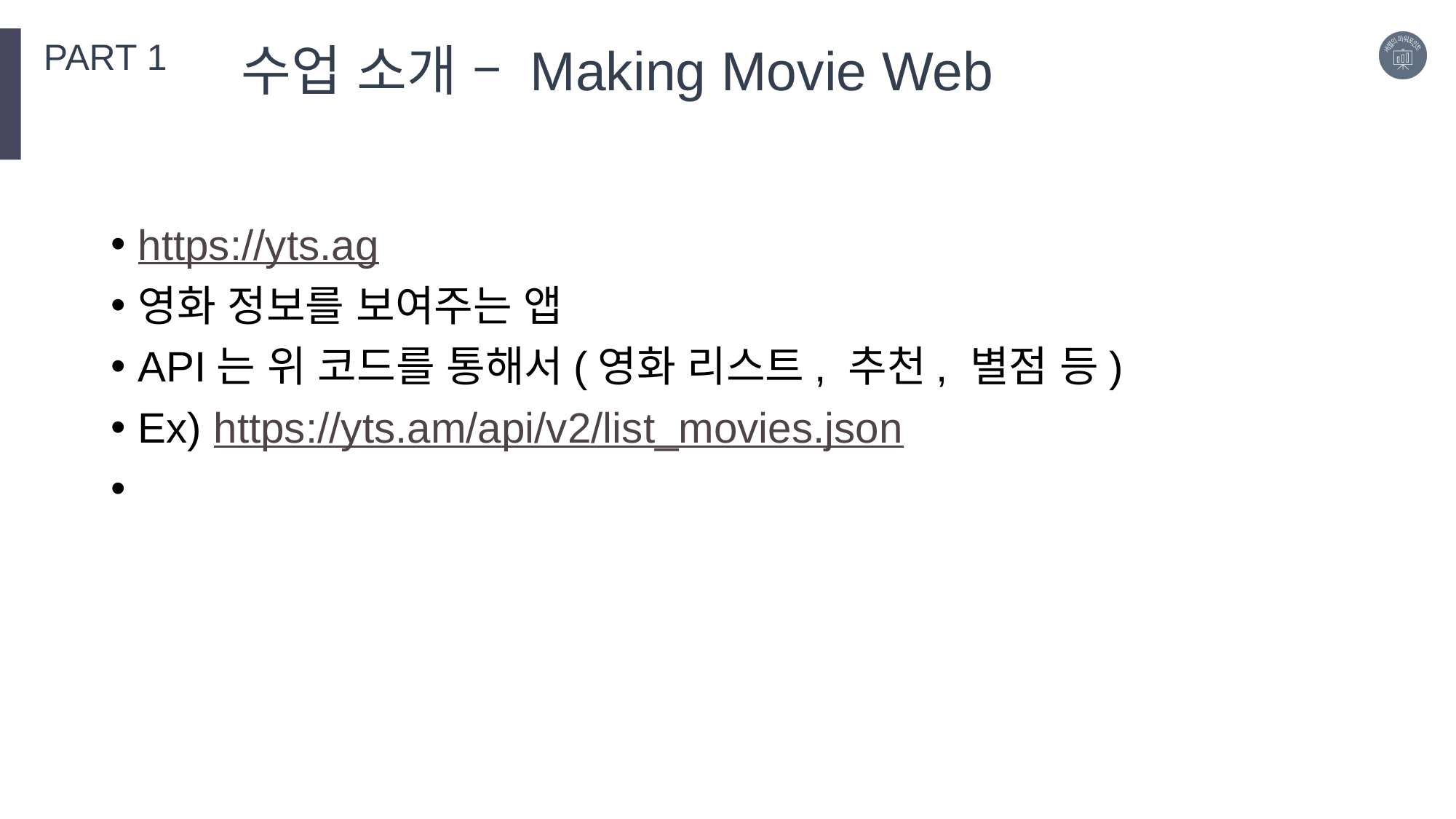

PART 1
수업 소개 – Making Movie Web
https://yts.ag
영화 정보를 보여주는 앱
API는 위 코드를 통해서(영화 리스트, 추천, 별점 등)
Ex) https://yts.am/api/v2/list_movies.json